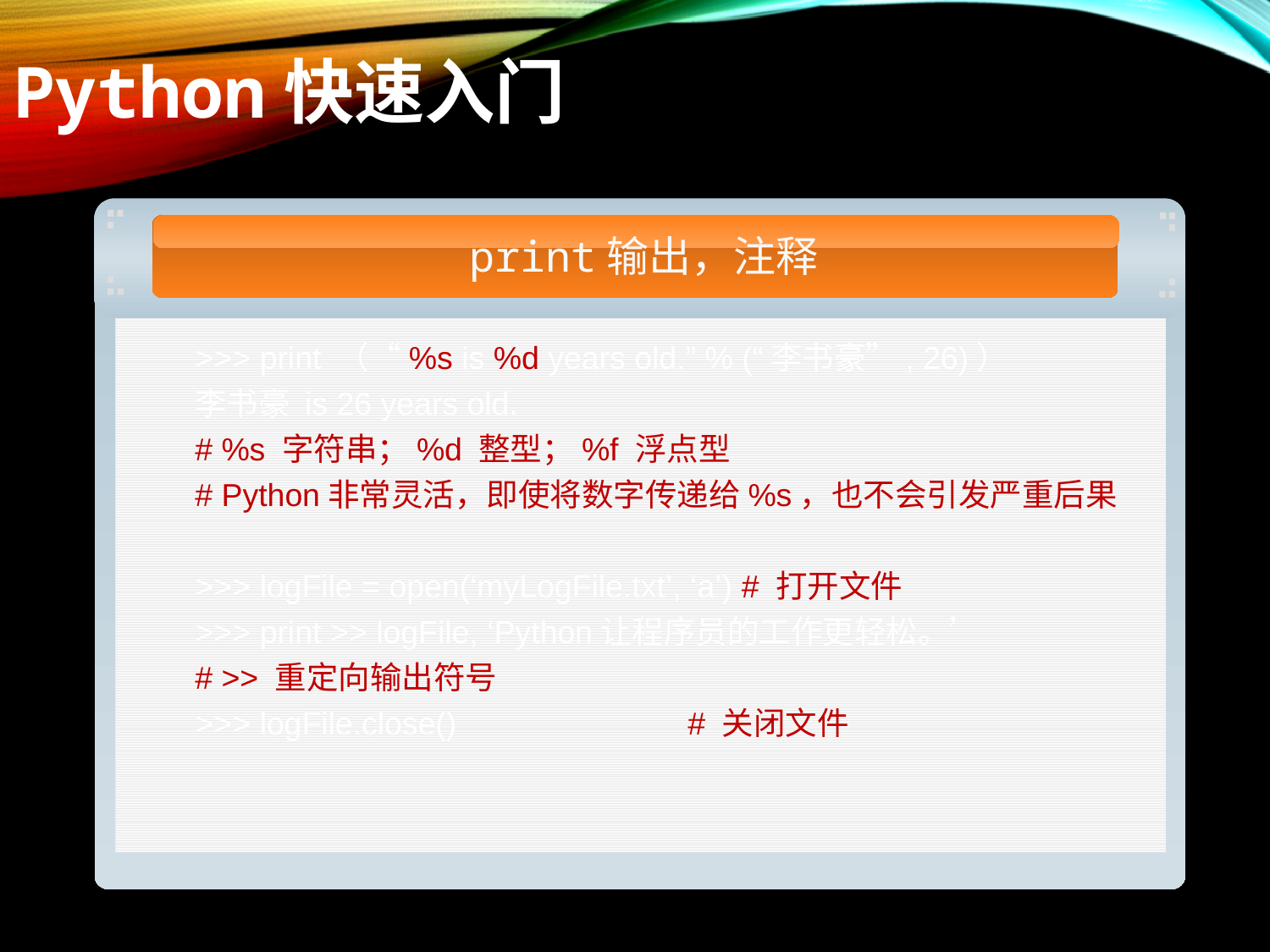

# Python快速入门

print输出，注释

>>> print （“%s is %d years old.” % (“李书豪”, 26)）
李书豪 is 26 years old.
# %s 字符串；%d 整型；%f 浮点型
# Python非常灵活，即使将数字传递给%s，也不会引发严重后果

>>> logFile = open(‘myLogFile.txt’, ‘a’) # 打开文件
>>> print >> logFile, ‘Python让程序员的工作更轻松。’
# >> 重定向输出符号
>>> logFile.close()                          # 关闭文件